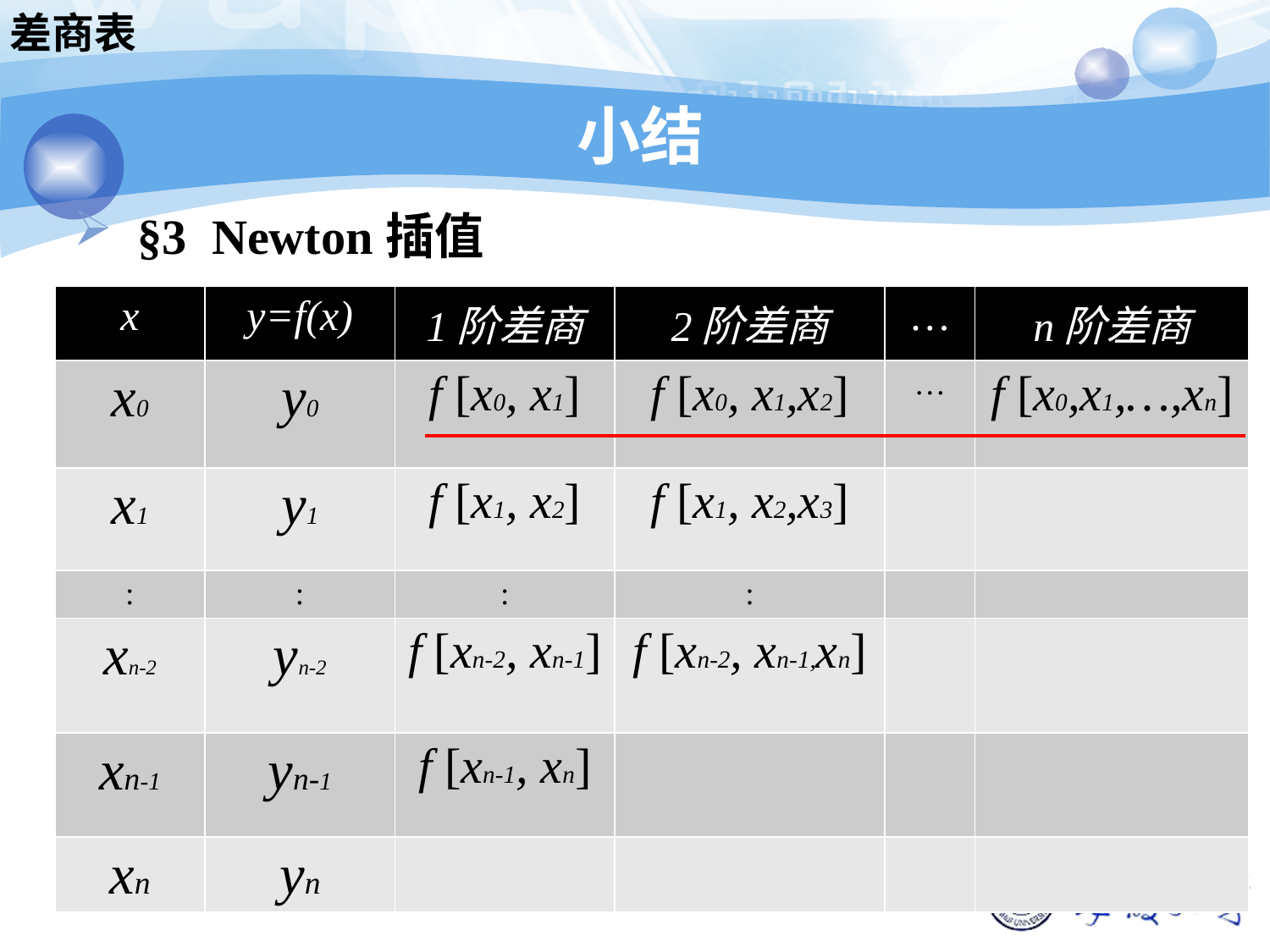

差商表
小结
§3  Newton插值
| x | y=f(x) | 1阶差商 | 2阶差商 | … | n阶差商 |
| --- | --- | --- | --- | --- | --- |
| x0 | y0 | f [x0, x1] | f [x0, x1,x2] | … | f [x0,x1,…,xn] |
| x1 | y1 | f [x1, x2] | f [x1, x2,x3] |  |  |
| : | : | : | : |  |  |
| xn-2 | yn-2 | f [xn-2, xn-1] | f [xn-2, xn-1,xn] |  |  |
| xn-1 | yn-1 | f [xn-1, xn] |  |  |  |
| xn | yn |  |  |  |  |